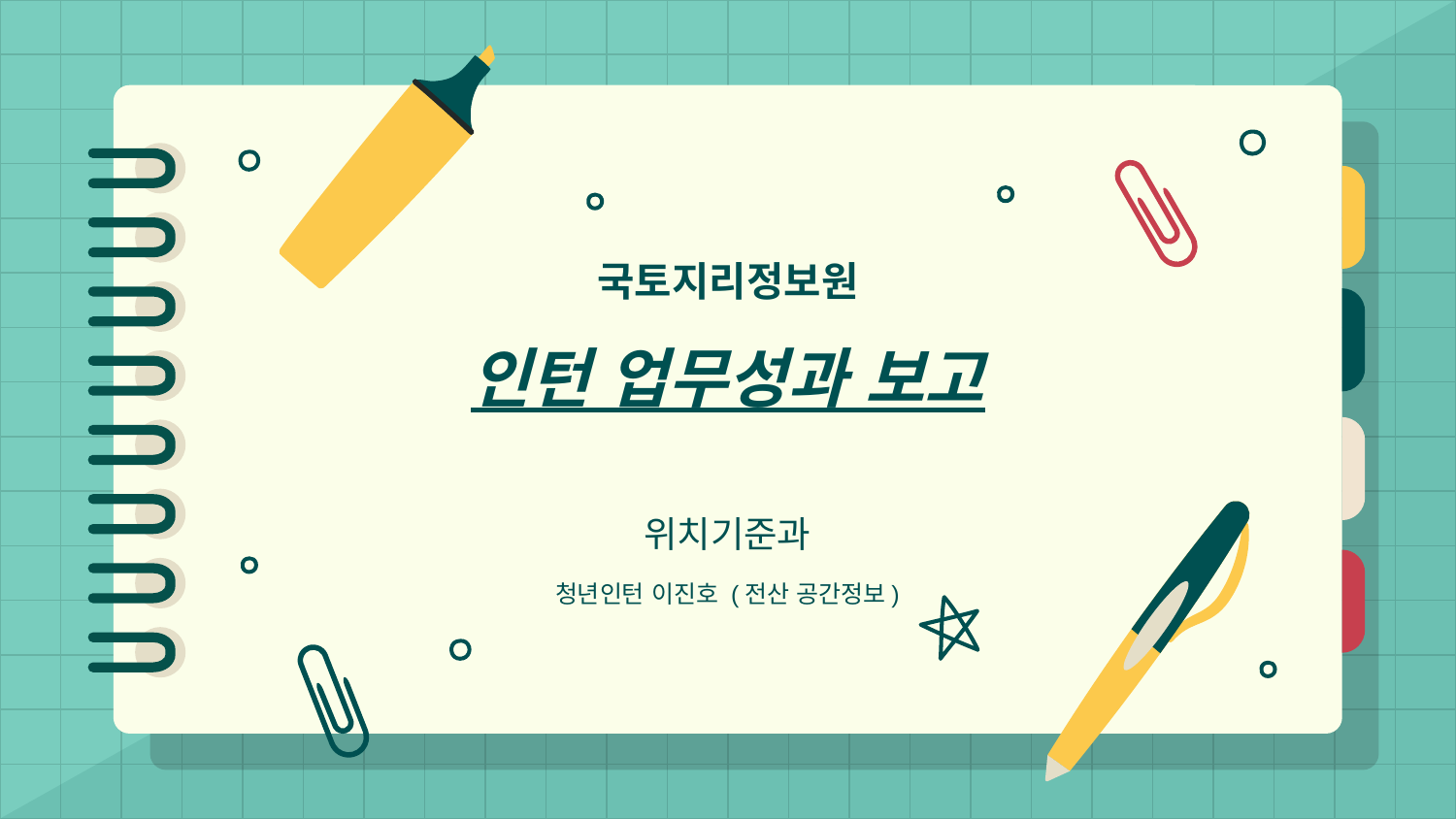

# 국토지리정보원
인턴 업무성과 보고

위치기준과
청년인턴 이진호 (전산 공간정보)